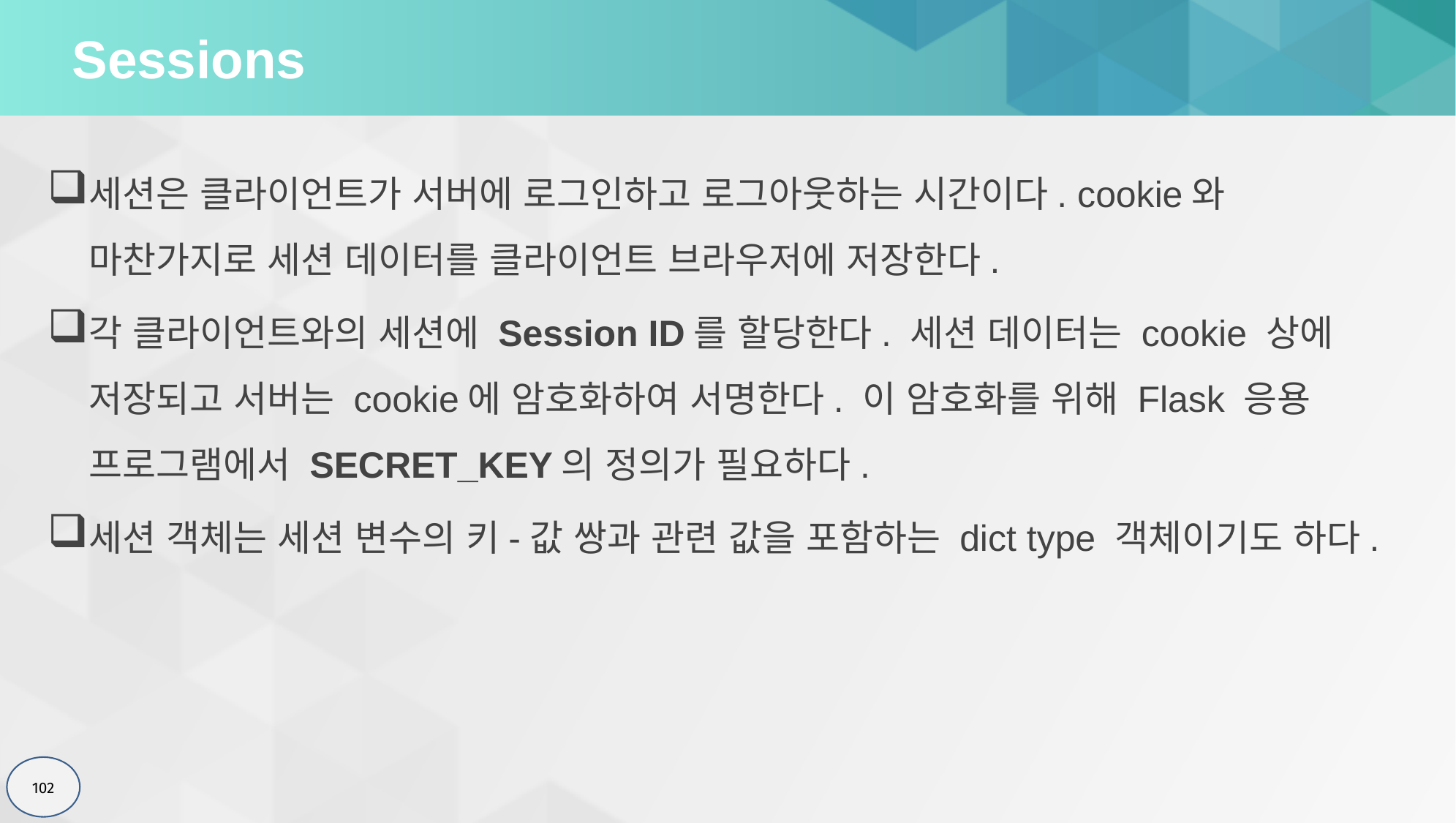

# Sessions
세션은 클라이언트가 서버에 로그인하고 로그아웃하는 시간이다. cookie와 마찬가지로 세션 데이터를 클라이언트 브라우저에 저장한다.
각 클라이언트와의 세션에 Session ID를 할당한다. 세션 데이터는 cookie 상에 저장되고 서버는 cookie에 암호화하여 서명한다. 이 암호화를 위해 Flask 응용 프로그램에서 SECRET_KEY의 정의가 필요하다.
세션 객체는 세션 변수의 키-값 쌍과 관련 값을 포함하는 dict type 객체이기도 하다.